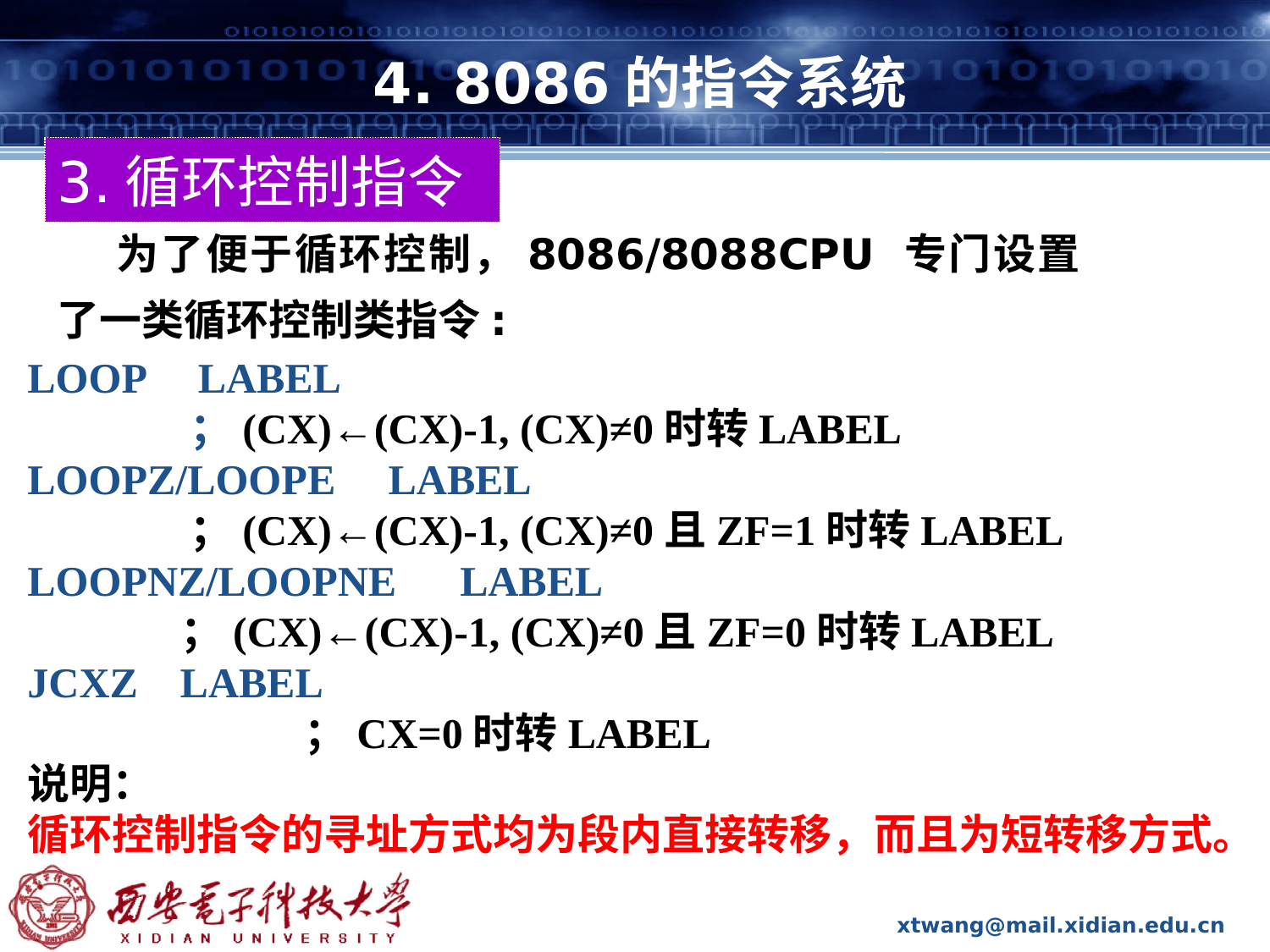

# 4. 8086的指令系统
3.循环控制指令
    为了便于循环控制，8086/8088CPU 专门设置了一类循环控制类指令:
LOOP     LABEL
                ；(CX)←(CX)-1, (CX)≠0时转LABEL
LOOPZ/LOOPE     LABEL
                ；(CX)←(CX)-1, (CX)≠0且ZF=1时转LABEL
LOOPNZ/LOOPNE      LABEL
               ；(CX)←(CX)-1, (CX)≠0且ZF=0时转LABEL
JCXZ    LABEL
                            ；CX=0时转LABEL
说明：
循环控制指令的寻址方式均为段内直接转移，而且为短转移方式。